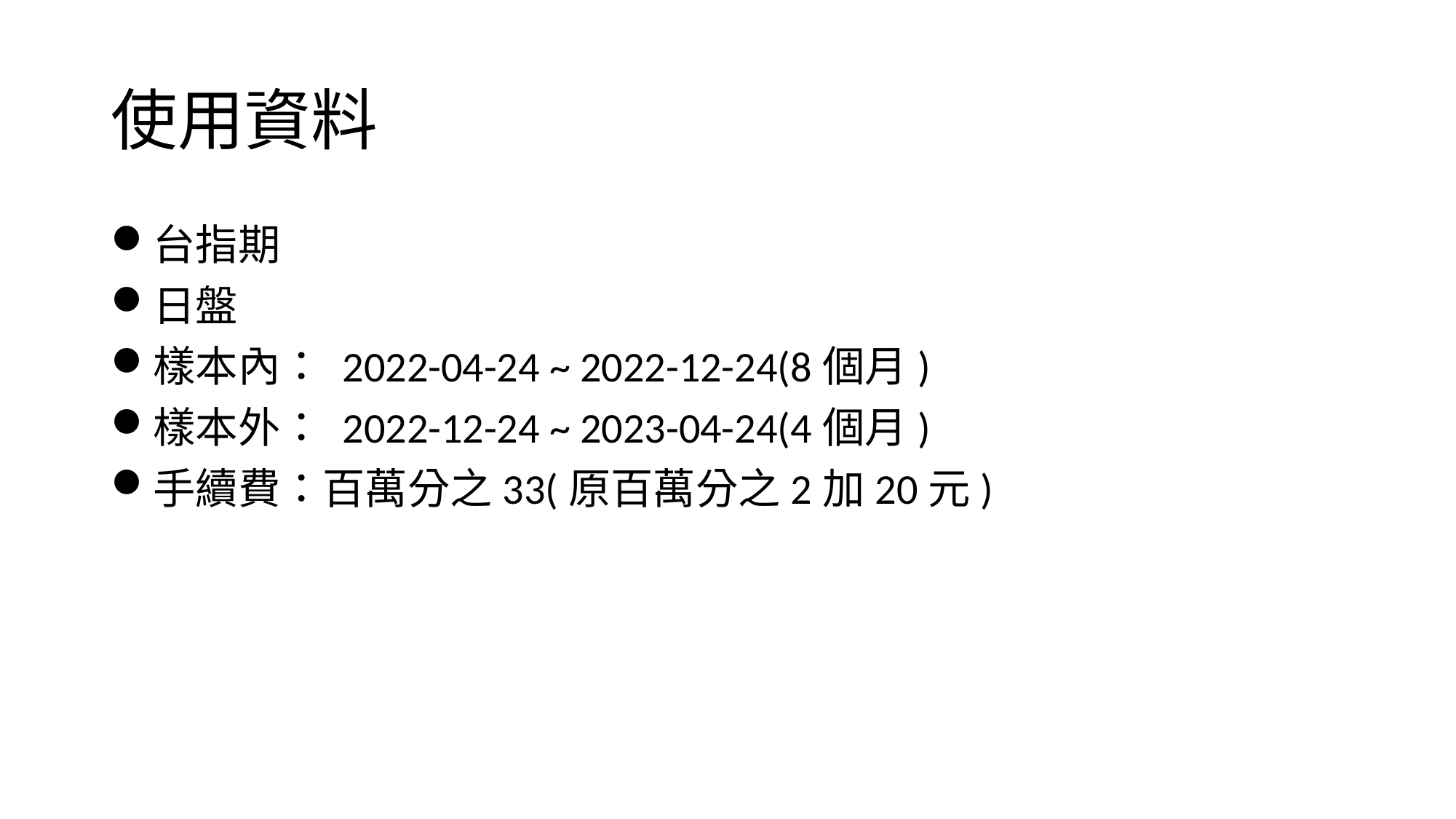

# 使用資料
台指期
日盤
樣本內： 2022-04-24 ~ 2022-12-24(8個月)
樣本外： 2022-12-24 ~ 2023-04-24(4個月)
手續費：百萬分之33(原百萬分之2加20元)